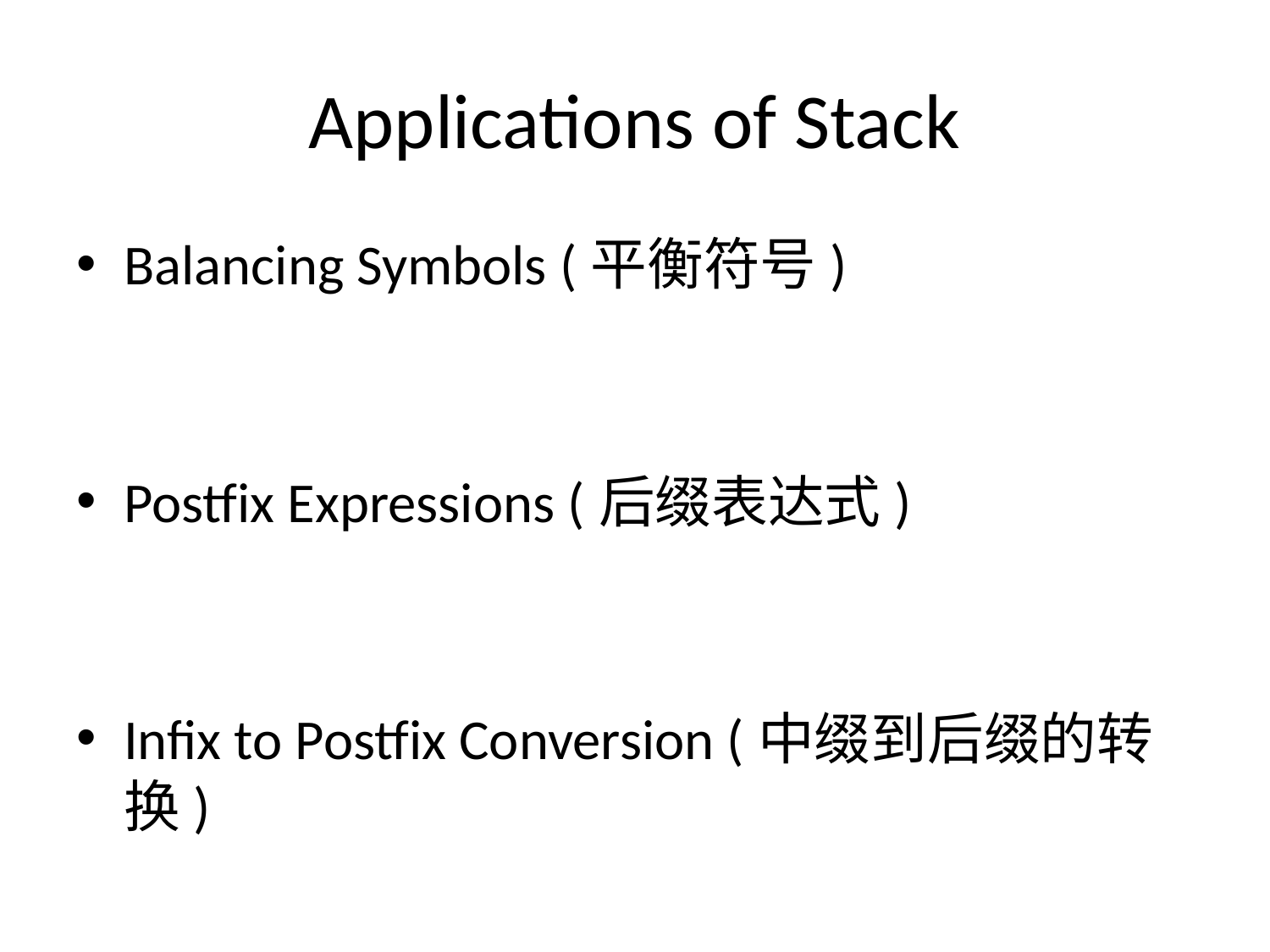

# Applications of Stack
Balancing Symbols (平衡符号)

Postfix Expressions (后缀表达式)

Infix to Postfix Conversion (中缀到后缀的转换)